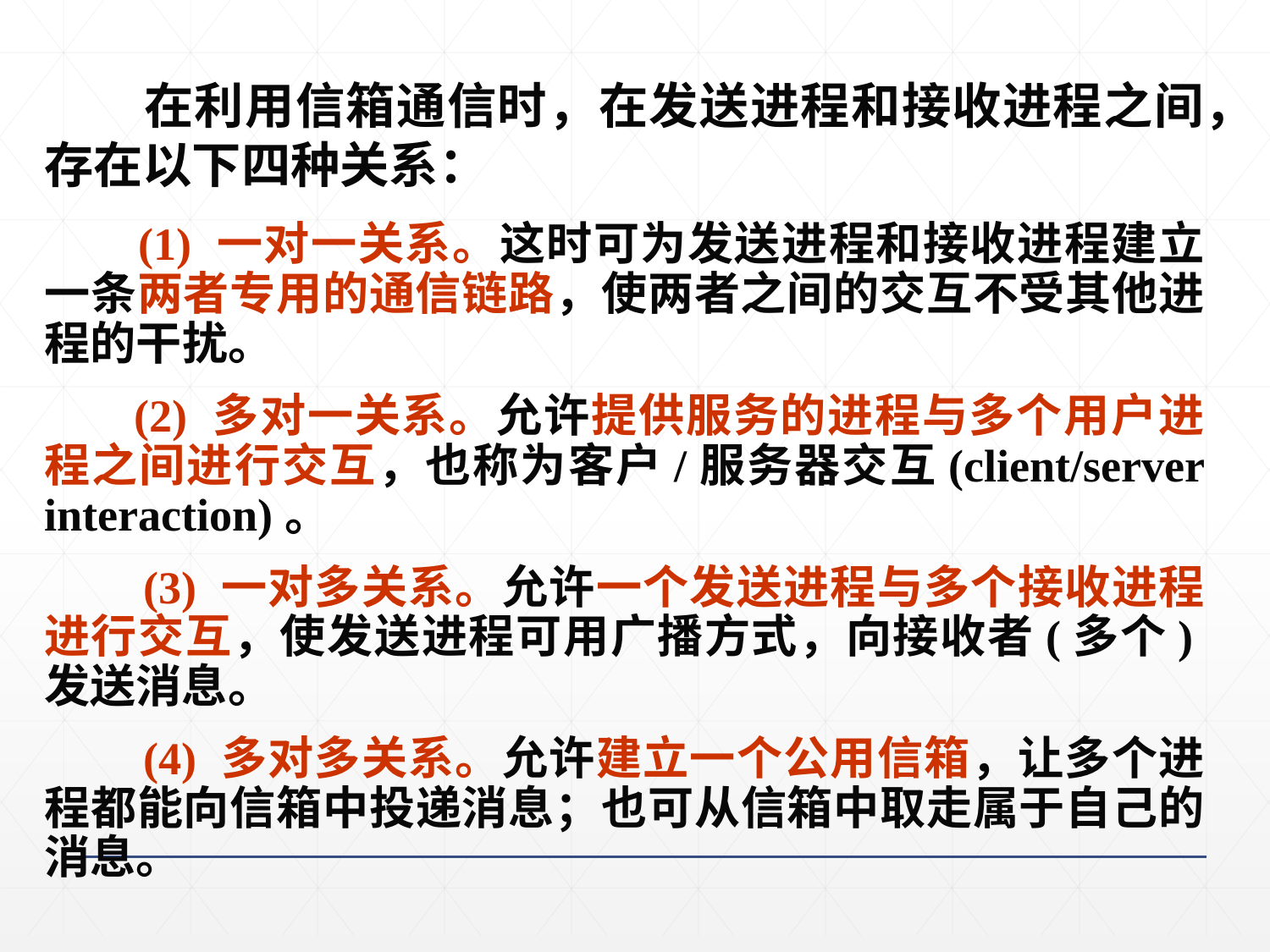

在利用信箱通信时，在发送进程和接收进程之间，存在以下四种关系：
       (1) 一对一关系。这时可为发送进程和接收进程建立一条两者专用的通信链路，使两者之间的交互不受其他进程的干扰。
       (2) 多对一关系。允许提供服务的进程与多个用户进程之间进行交互，也称为客户/服务器交互(client/server interaction)。
        (3) 一对多关系。允许一个发送进程与多个接收进程进行交互，使发送进程可用广播方式，向接收者(多个)发送消息。
        (4) 多对多关系。允许建立一个公用信箱，让多个进程都能向信箱中投递消息；也可从信箱中取走属于自己的消息。